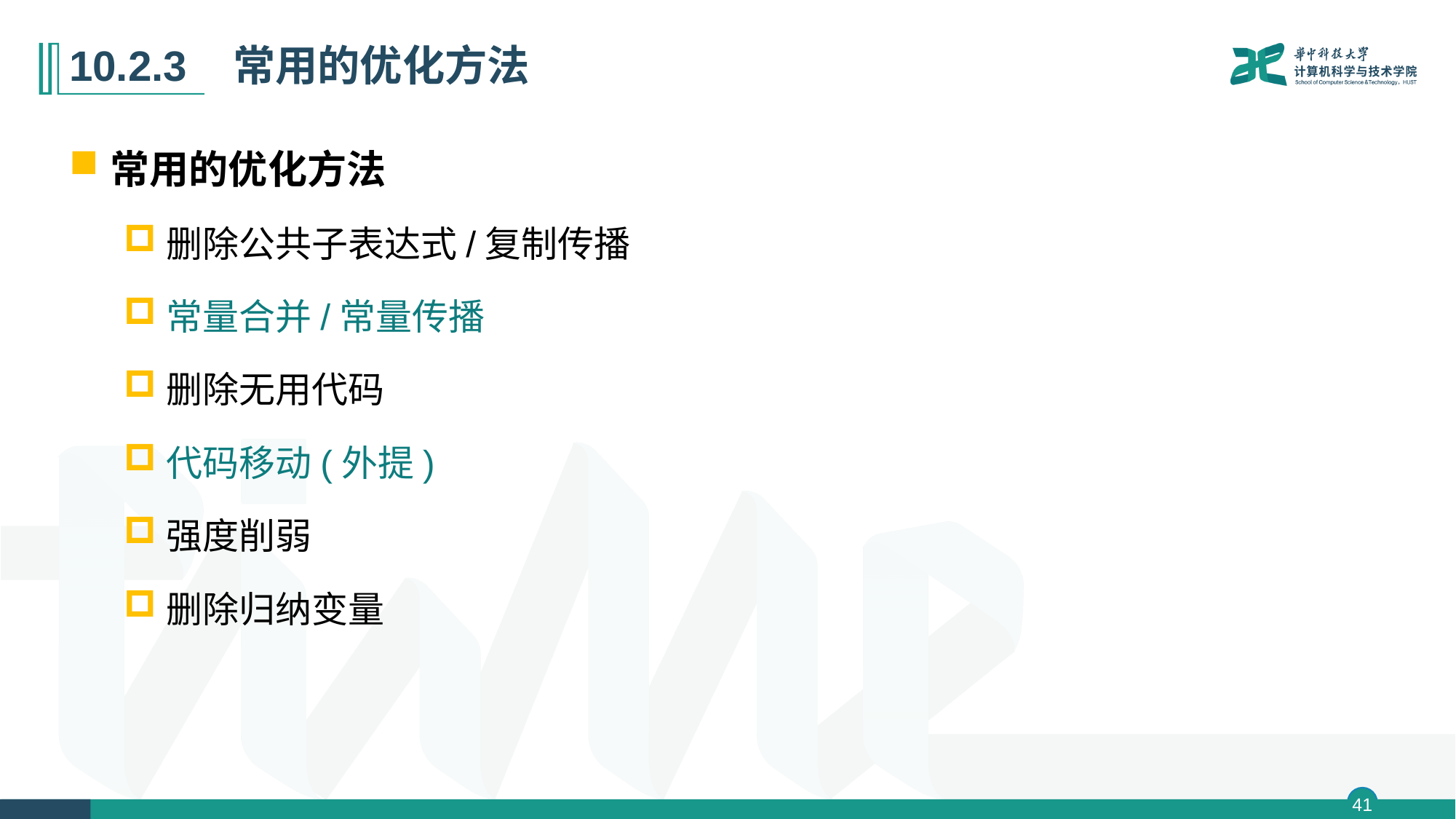

# 10.2.3   常用的优化方法
常用的优化方法
删除公共子表达式/复制传播
常量合并/常量传播
删除无用代码
代码移动(外提)
强度削弱
删除归纳变量